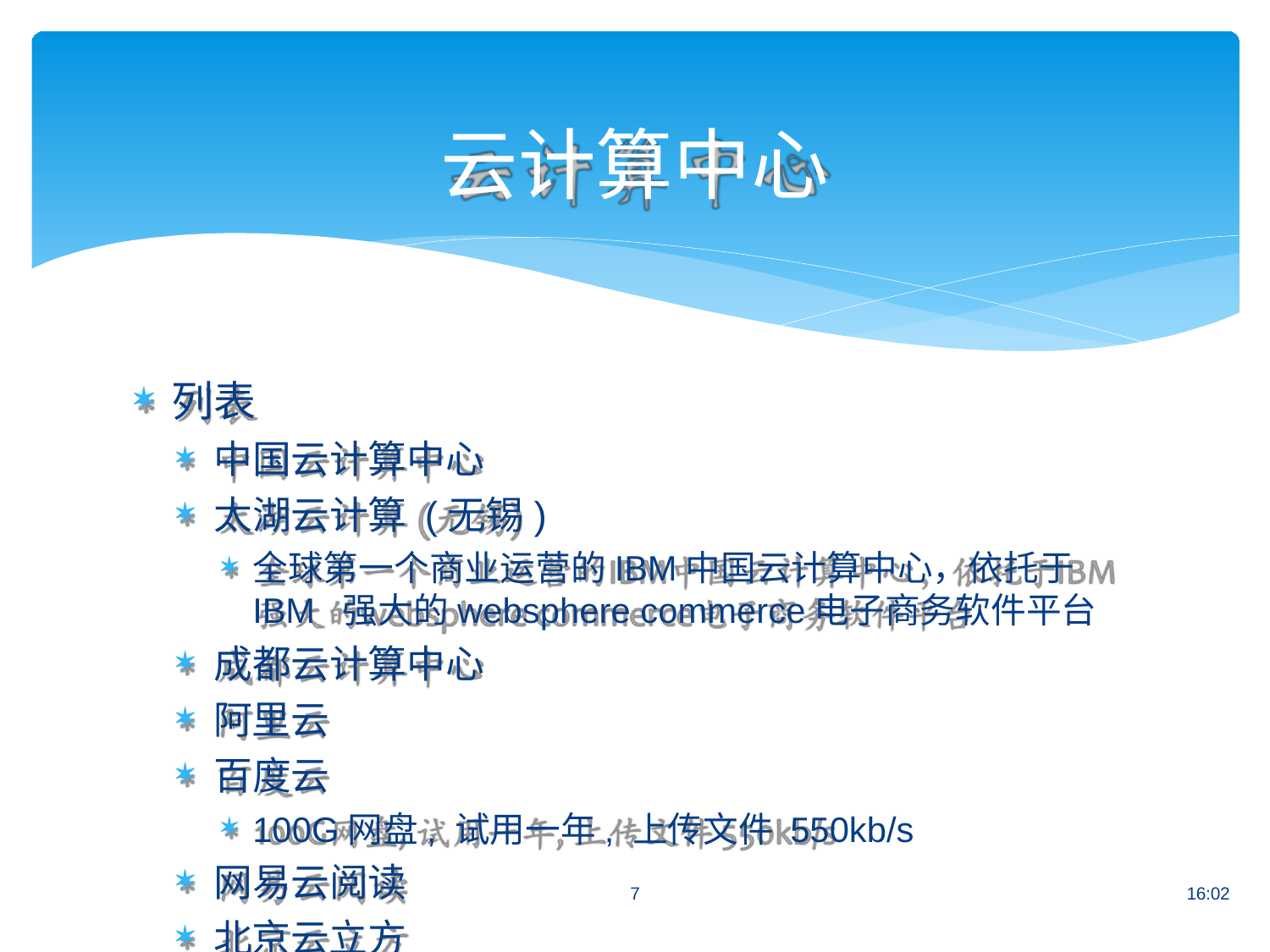

# 云计算中心

列表
中国云计算中心
太湖云计算 (无锡)
全球第一个商业运营的IBM中国云计算中心，依托于IBM  强大的websphere commerce电子商务软件平台
成都云计算中心
阿里云
百度云
100G网盘, 试用一年, 上传文件 550kb/s

网易云阅读
北京云立方

7
16:02